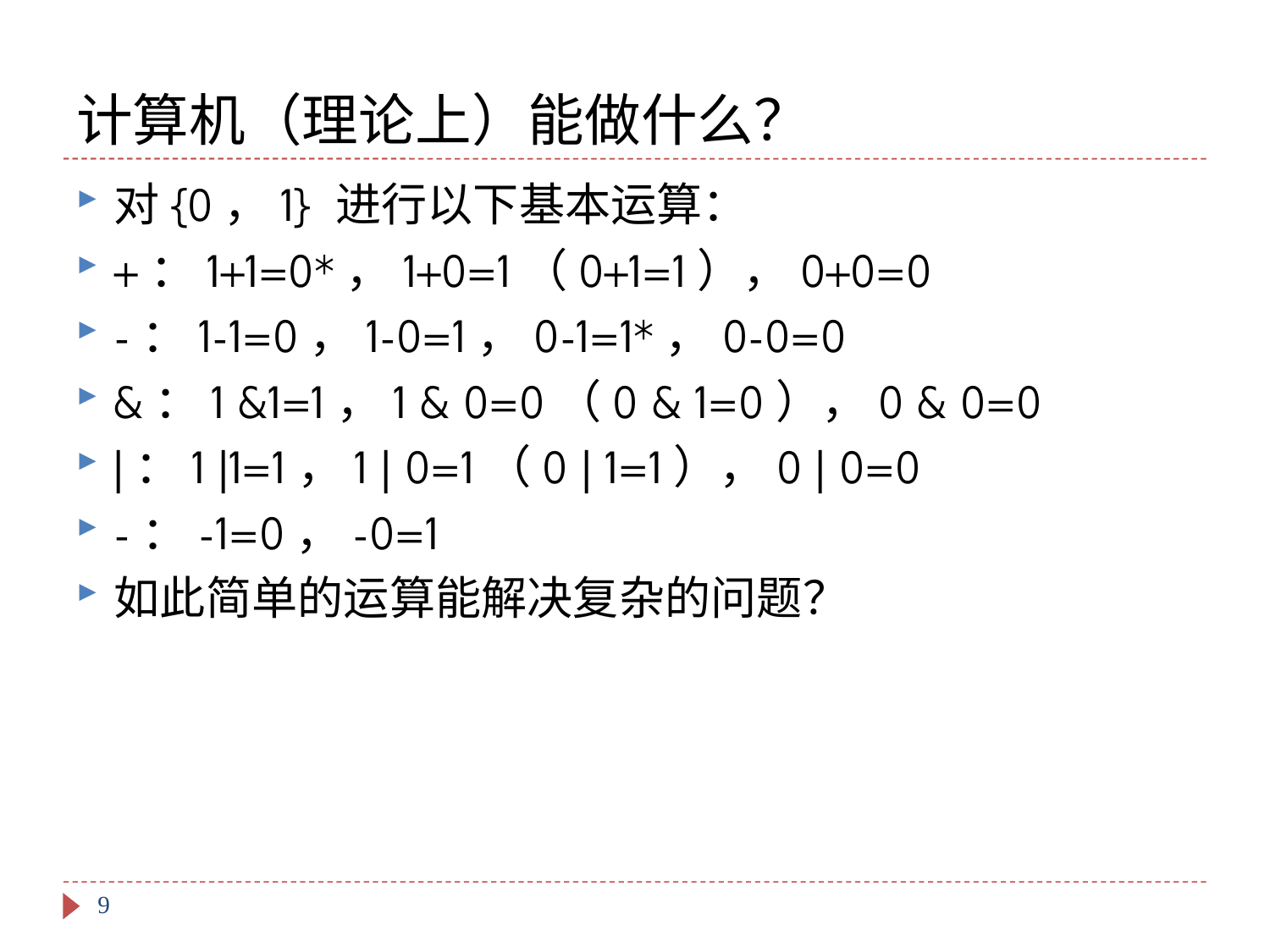

# 计算机（理论上）能做什么？
对{0，1} 进行以下基本运算：
+：1+1=0*，1+0=1（0+1=1），0+0=0
-：1-1=0，1-0=1，0-1=1*，0-0=0
&：1 &1=1，1 & 0=0（0 & 1=0），0 & 0=0
|：1 |1=1，1 | 0=1（0 | 1=1），0 | 0=0
-：-1=0，-0=1
如此简单的运算能解决复杂的问题？

9